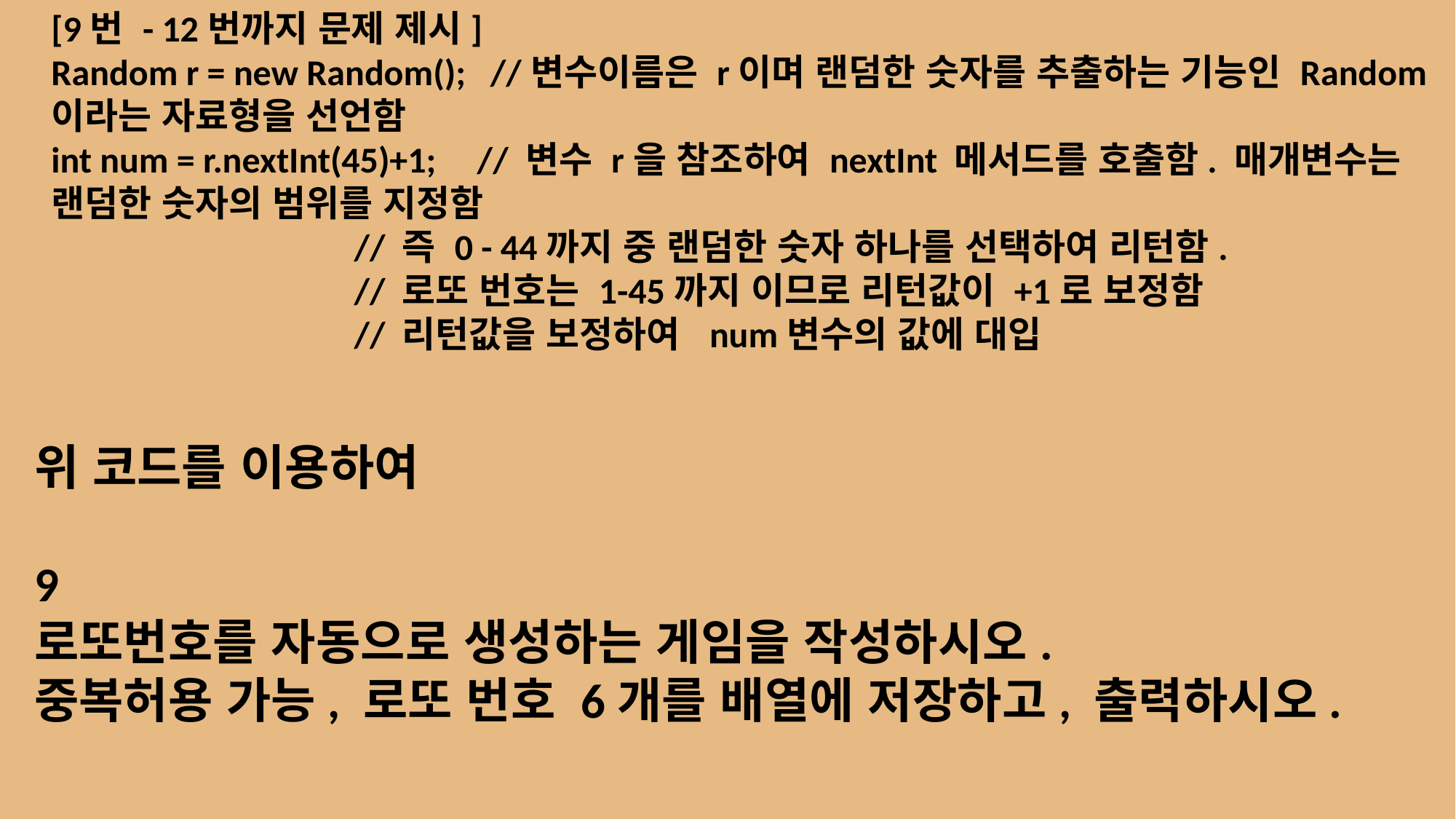

[9번 - 12번까지 문제 제시]
Random r = new Random();   //변수이름은 r이며 랜덤한 숫자를 추출하는 기능인 Random이라는 자료형을 선언함
int num = r.nextInt(45)+1;     // 변수 r을 참조하여 nextInt 메서드를 호출함. 매개변수는 랜덤한 숫자의 범위를 지정함
                                     // 즉 0 - 44까지 중 랜덤한 숫자 하나를 선택하여 리턴함.
                                     // 로또 번호는 1-45까지 이므로 리턴값이 +1로 보정함
                                     // 리턴값을 보정하여  num변수의 값에 대입
위 코드를 이용하여

9
로또번호를 자동으로 생성하는 게임을 작성하시오.
중복허용 가능, 로또 번호 6개를 배열에 저장하고, 출력하시오.